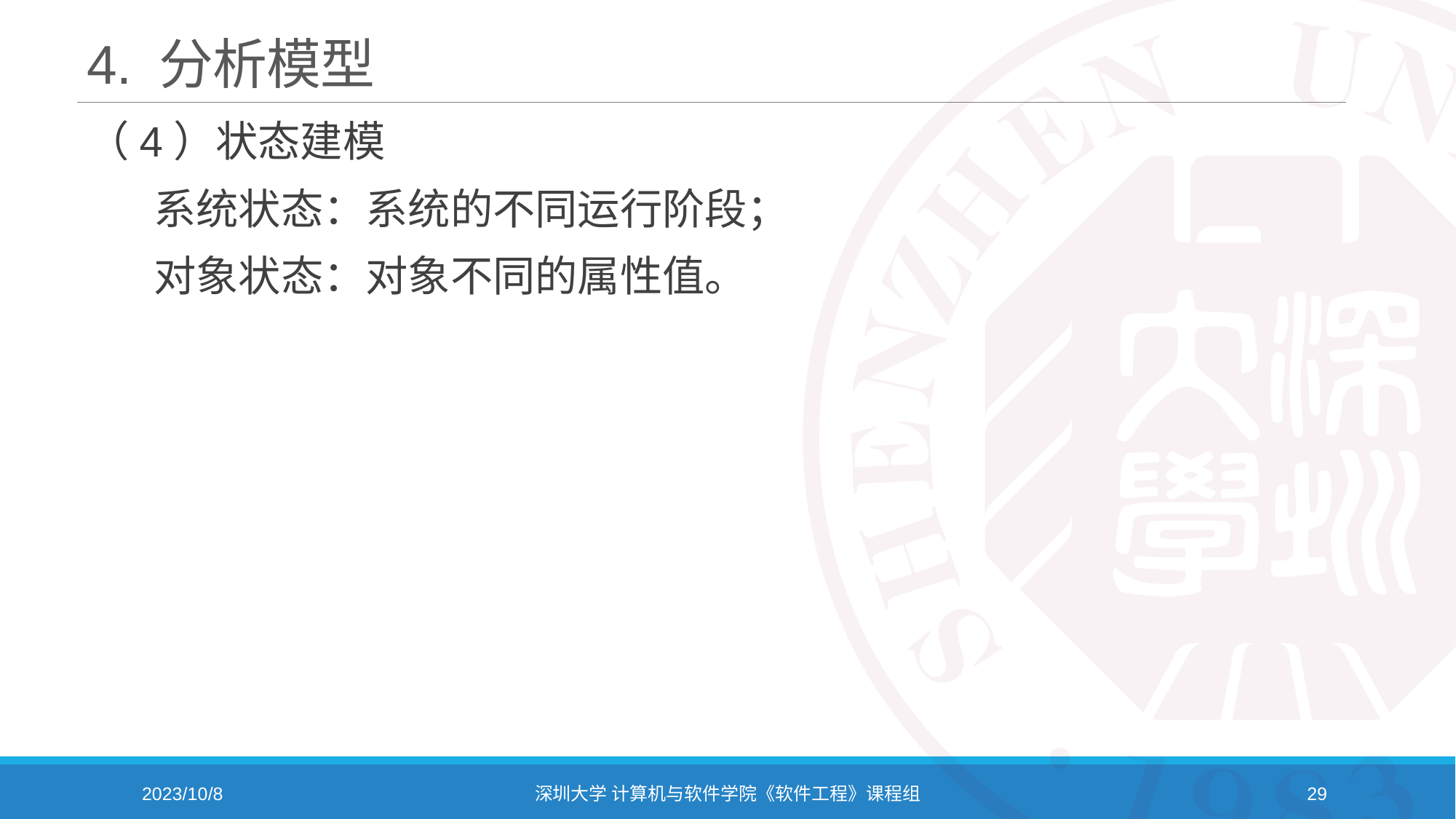

# 4. 分析模型
（4）状态建模
      系统状态：系统的不同运行阶段；
      对象状态：对象不同的属性值。

2023/10/8
深圳大学 计算机与软件学院《软件工程》课程组
29